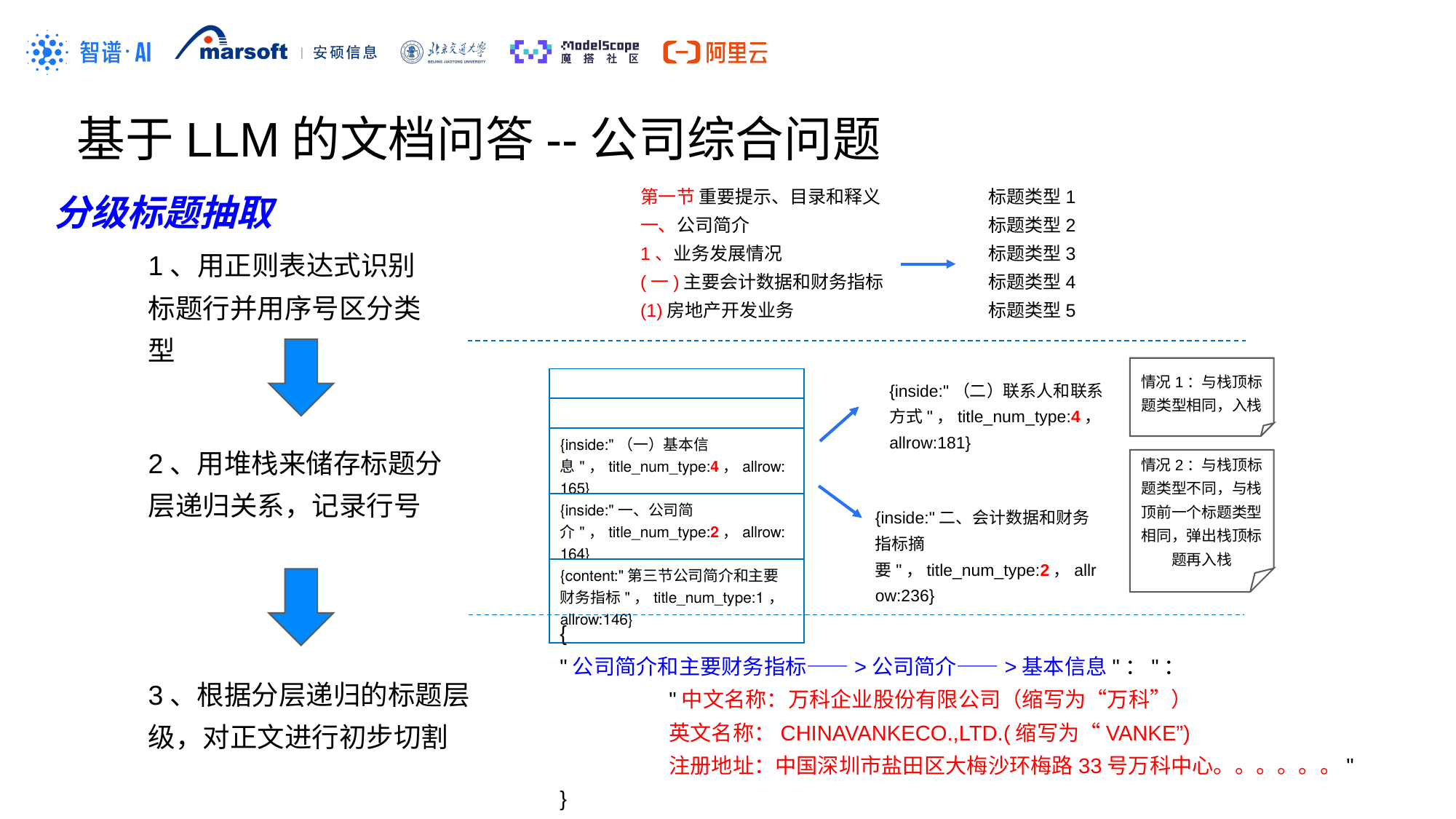

基于LLM的文档问答--公司综合问题
分级标题抽取
第一节 重要提示、目录和释义
一、公司简介
1、业务发展情况
(一)主要会计数据和财务指标
(1)房地产开发业务
标题类型1
标题类型2
标题类型3
标题类型4
标题类型5
1、用正则表达式识别标题行并用序号区分类型

情况1：与栈顶标题类型相同，入栈
|  |
| --- |
|  |
| {inside:"（一）基本信息"，title\_num\_type:4，allrow:165} |
| {inside:"一、公司简介"，title\_num\_type:2，allrow:164} |
| {content:"第三节公司简介和主要财务指标"，title\_num\_type:1，allrow:146} |
{inside:"（二）联系人和联系方式"，title_num_type:4，allrow:181}
2、用堆栈来储存标题分层递归关系，记录行号
情况2：与栈顶标题类型不同，与栈顶前一个标题类型相同，弹出栈顶标题再入栈
{inside:"二、会计数据和财务指标摘要"，title_num_type:2，allrow:236}

{
"公司简介和主要财务指标——>公司简介——>基本信息"："：
	"中文名称：万科企业股份有限公司（缩写为“万科”）
	英文名称：CHINAVANKECO.,LTD.(缩写为“VANKE”)
	注册地址：中国深圳市盐田区大梅沙环梅路33号万科中心。。。。。。"
}
3、根据分层递归的标题层级，对正文进行初步切割